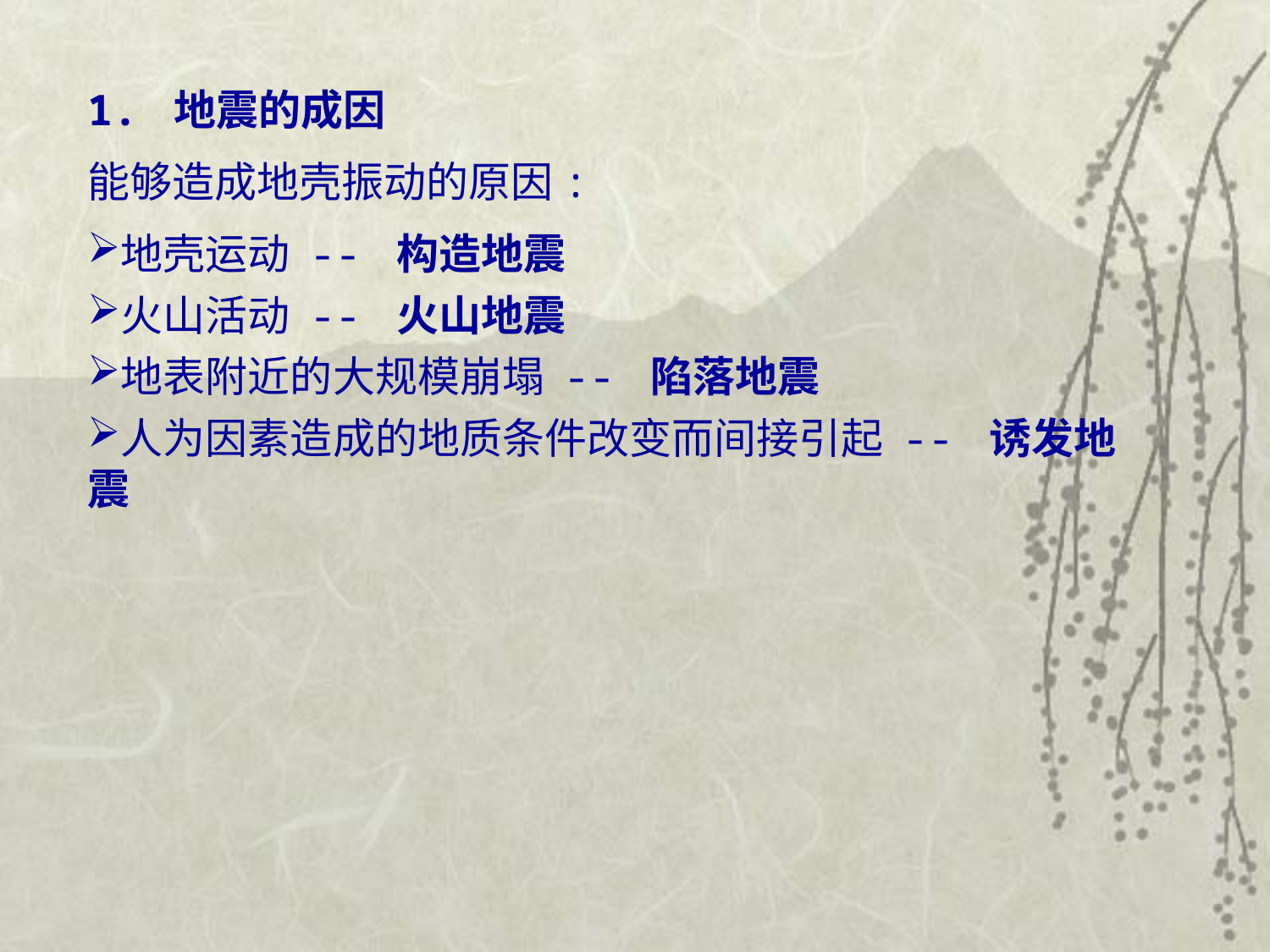

1. 地震的成因
能够造成地壳振动的原因:
地壳运动 -- 构造地震
火山活动 -- 火山地震
地表附近的大规模崩塌 -- 陷落地震
人为因素造成的地质条件改变而间接引起 -- 诱发地震